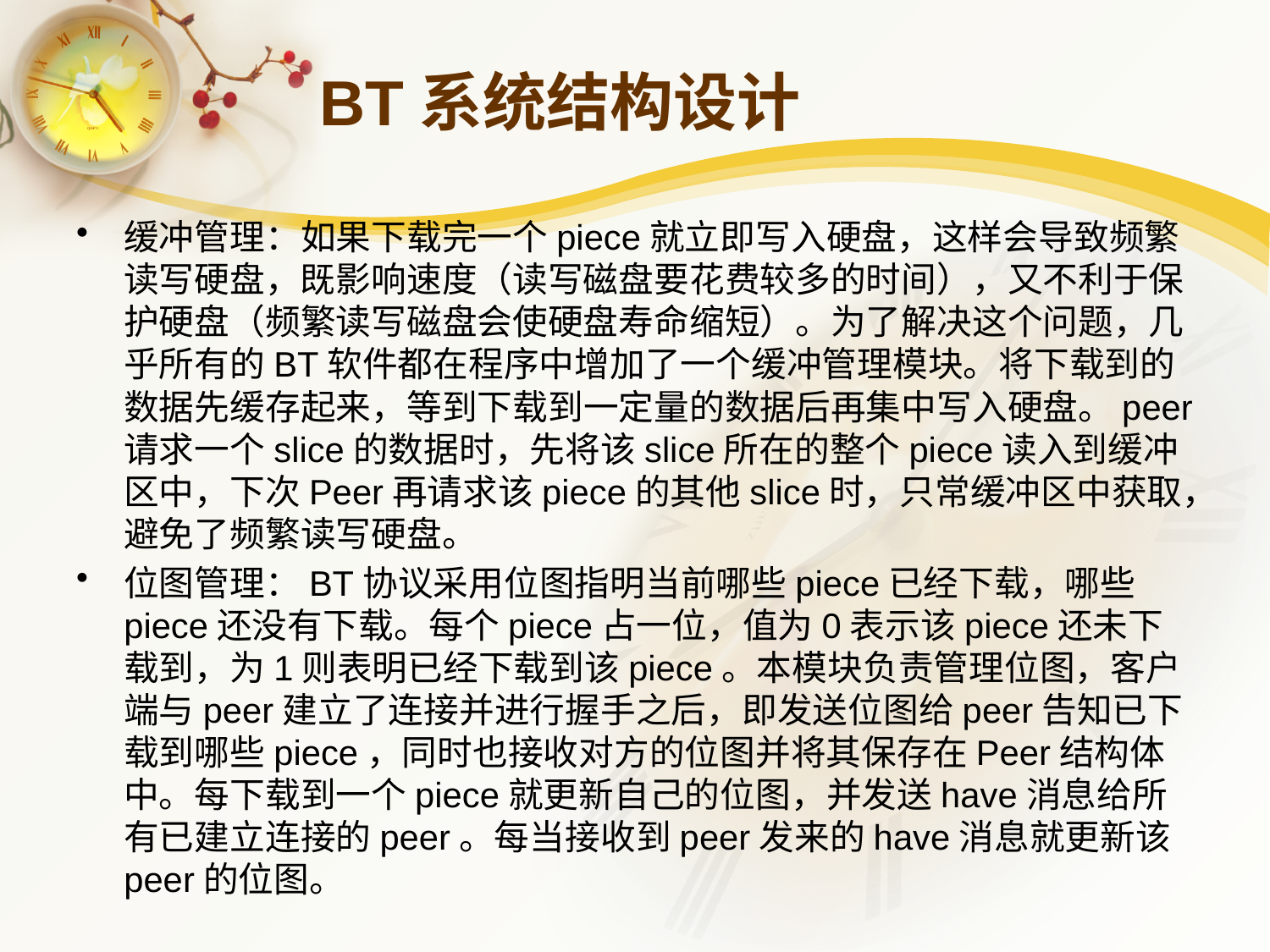

# BT系统结构设计
缓冲管理：如果下载完一个piece就立即写入硬盘，这样会导致频繁读写硬盘，既影响速度（读写磁盘要花费较多的时间），又不利于保护硬盘（频繁读写磁盘会使硬盘寿命缩短）。为了解决这个问题，几乎所有的BT软件都在程序中增加了一个缓冲管理模块。将下载到的数据先缓存起来，等到下载到一定量的数据后再集中写入硬盘。peer请求一个slice的数据时，先将该slice所在的整个piece读入到缓冲区中，下次Peer再请求该piece的其他slice时，只常缓冲区中获取，避免了频繁读写硬盘。
位图管理：BT协议采用位图指明当前哪些piece已经下载，哪些piece还没有下载。每个piece占一位，值为0表示该piece还未下载到，为1则表明已经下载到该piece。本模块负责管理位图，客户端与peer建立了连接并进行握手之后，即发送位图给peer告知已下载到哪些piece，同时也接收对方的位图并将其保存在Peer结构体中。每下载到一个piece就更新自己的位图，并发送have消息给所有已建立连接的peer。每当接收到peer发来的have消息就更新该peer的位图。